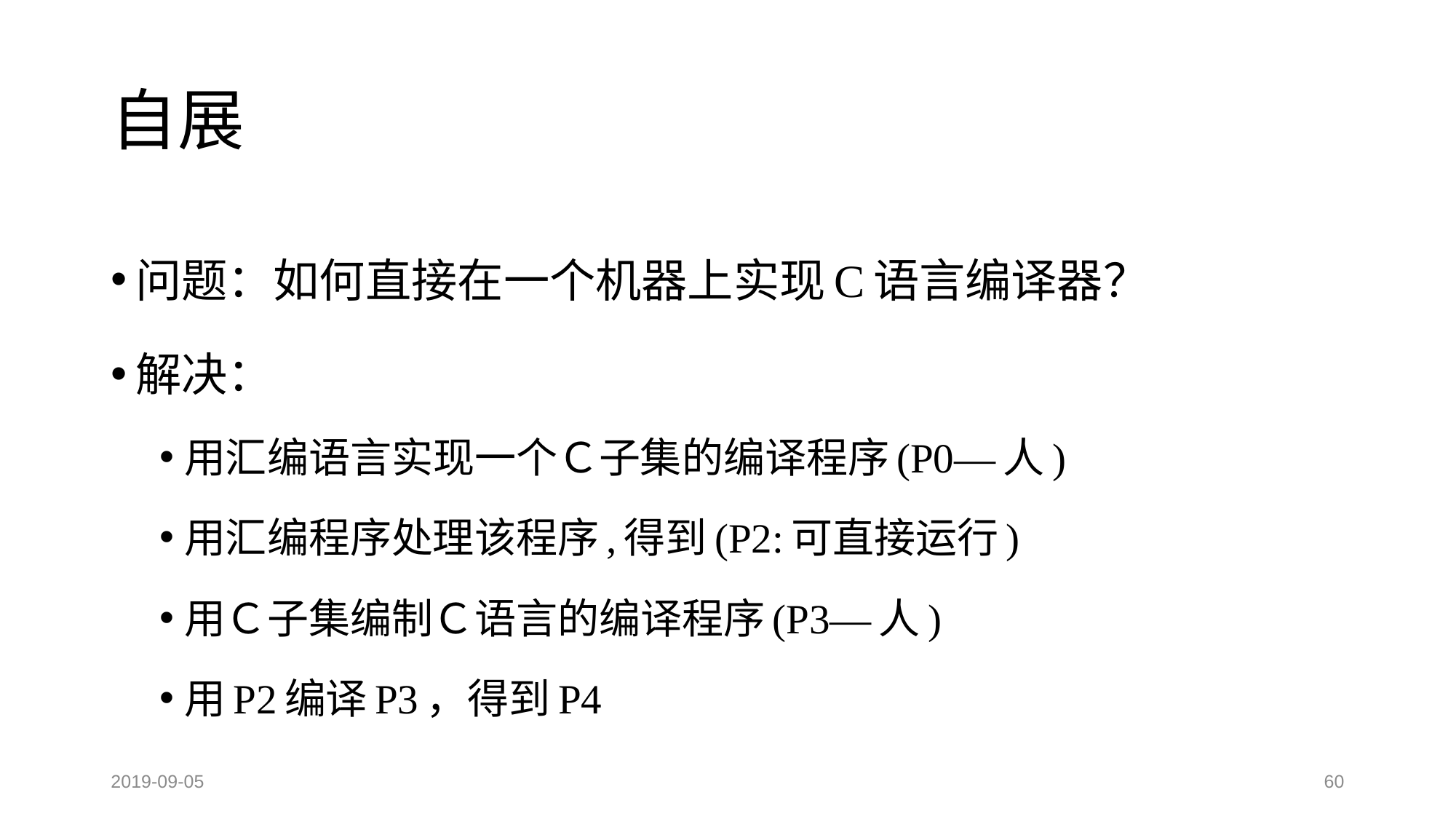

# 自展
问题：如何直接在一个机器上实现C语言编译器？
解决：
用汇编语言实现一个Ｃ子集的编译程序(P0—人)
用汇编程序处理该程序,得到(P2:可直接运行)
用Ｃ子集编制Ｃ语言的编译程序(P3—人)
用P2编译P3，得到P4
2019-09-05
60